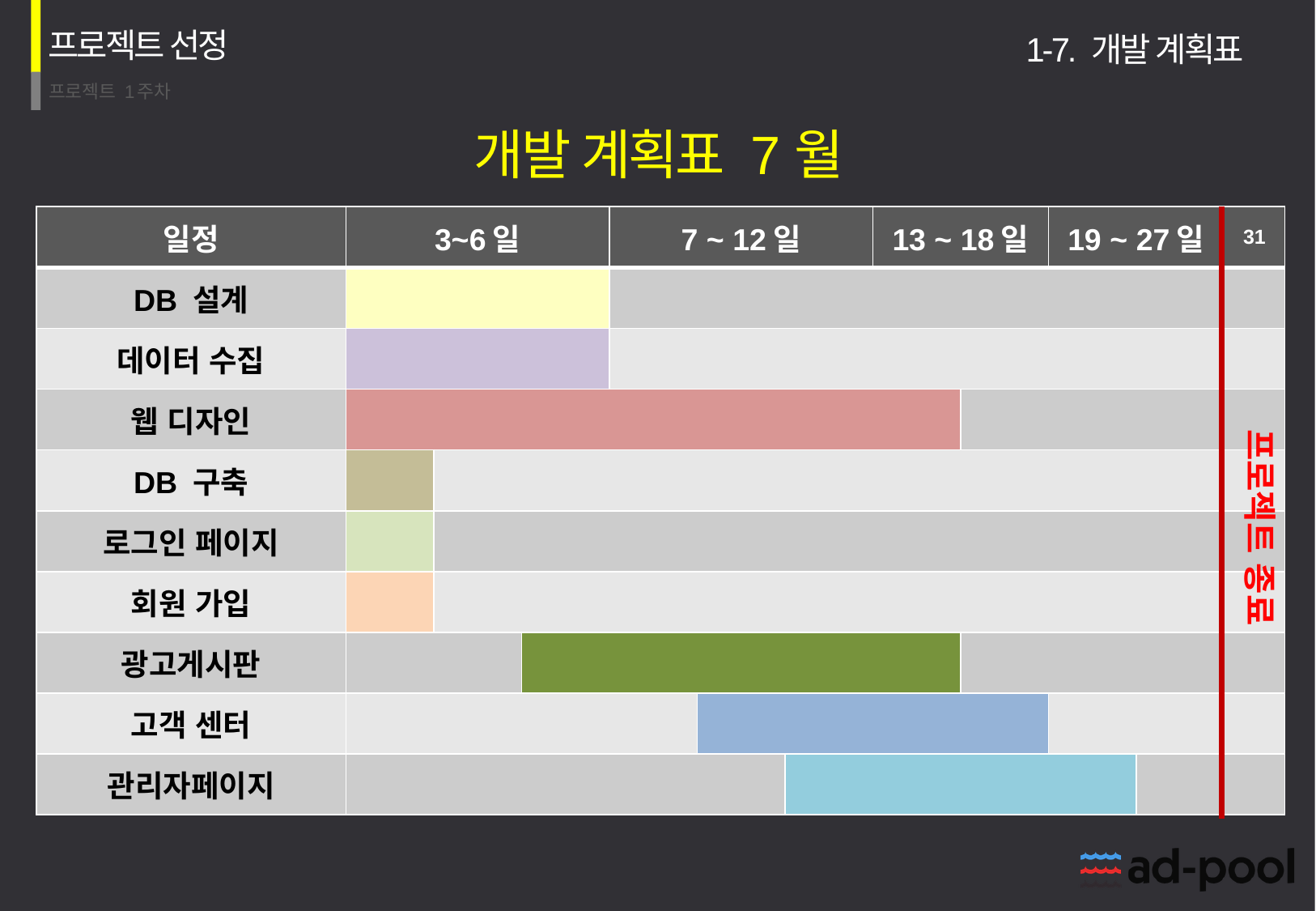

프로젝트 선정

1-7. 개발 계획표
개발 계획표 7월
| 일정 | 3~6일 |  |  | 7 ~ 12일 |  |  | 13 ~ 18일 |  | 19 ~ 27일 |  | 31 |
| --- | --- | --- | --- | --- | --- | --- | --- | --- | --- | --- | --- |
| DB 설계 |  |  |  |  |  |  |  |  |  |  |  |
| 데이터 수집 |  |  |  |  |  |  |  |  |  |  |  |
| 웹 디자인 |  |  |  |  |  |  |  |  |  |  |  |
| DB 구축 |  |  |  |  |  |  |  |  |  |  |  |
| 로그인 페이지 |  |  |  |  |  |  |  |  |  |  |  |
| 회원 가입 |  |  |  |  |  |  |  |  |  |  |  |
| 광고게시판 |  |  |  |  |  |  |  |  |  |  |  |
| 고객 센터 |  |  |  |  |  |  |  |  |  |  |  |
| 관리자페이지 |  |  |  |  |  |  |  |  |  |  |  |
프로젝트 종료